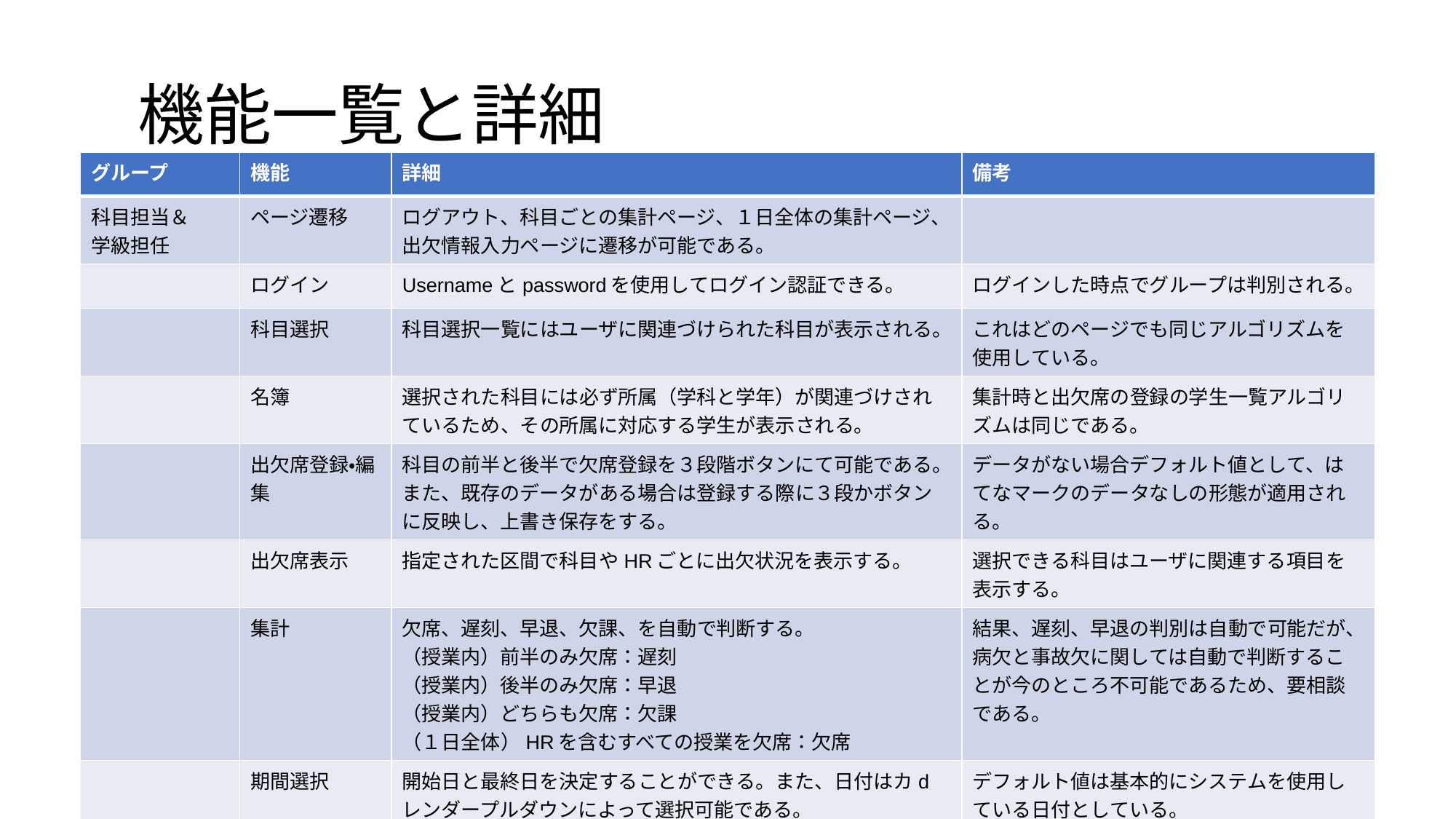

# 機能一覧と詳細
| グループ | 機能 | 詳細 | 備考 |
| --- | --- | --- | --- |
| 科目担当＆ 学級担任 | ページ遷移 | ログアウト、科目ごとの集計ページ、１日全体の集計ページ、出欠情報入力ページに遷移が可能である。 |  |
|  | ログイン | Usernameとpasswordを使用してログイン認証できる。 | ログインした時点でグループは判別される。 |
|  | 科目選択 | 科目選択一覧にはユーザに関連づけられた科目が表示される。 | これはどのページでも同じアルゴリズムを使用している。 |
|  | 名簿 | 選択された科目には必ず所属（学科と学年）が関連づけされているため、その所属に対応する学生が表示される。 | 集計時と出欠席の登録の学生一覧アルゴリズムは同じである。 |
|  | 出欠席登録・編集 | 科目の前半と後半で欠席登録を３段階ボタンにて可能である。また、既存のデータがある場合は登録する際に３段かボタンに反映し、上書き保存をする。 | データがない場合デフォルト値として、はてなマークのデータなしの形態が適用される。 |
|  | 出欠席表示 | 指定された区間で科目やHRごとに出欠状況を表示する。 | 選択できる科目はユーザに関連する項目を表示する。 |
|  | 集計 | 欠席、遅刻、早退、欠課、を自動で判断する。 （授業内）前半のみ欠席：遅刻 （授業内）後半のみ欠席：早退 （授業内）どちらも欠席：欠課 （１日全体）HRを含むすべての授業を欠席：欠席 | 結果、遅刻、早退の判別は自動で可能だが、病欠と事故欠に関しては自動で判断することが今のところ不可能であるため、要相談である。 |
|  | 期間選択 | 開始日と最終日を決定することができる。また、日付はカdレンダープルダウンによって選択可能である。 | デフォルト値は基本的にシステムを使用している日付としている。 |
|  | エクスポート | 集計ページで表示されているすべての情報をエクスポート可能である。 |  |
12